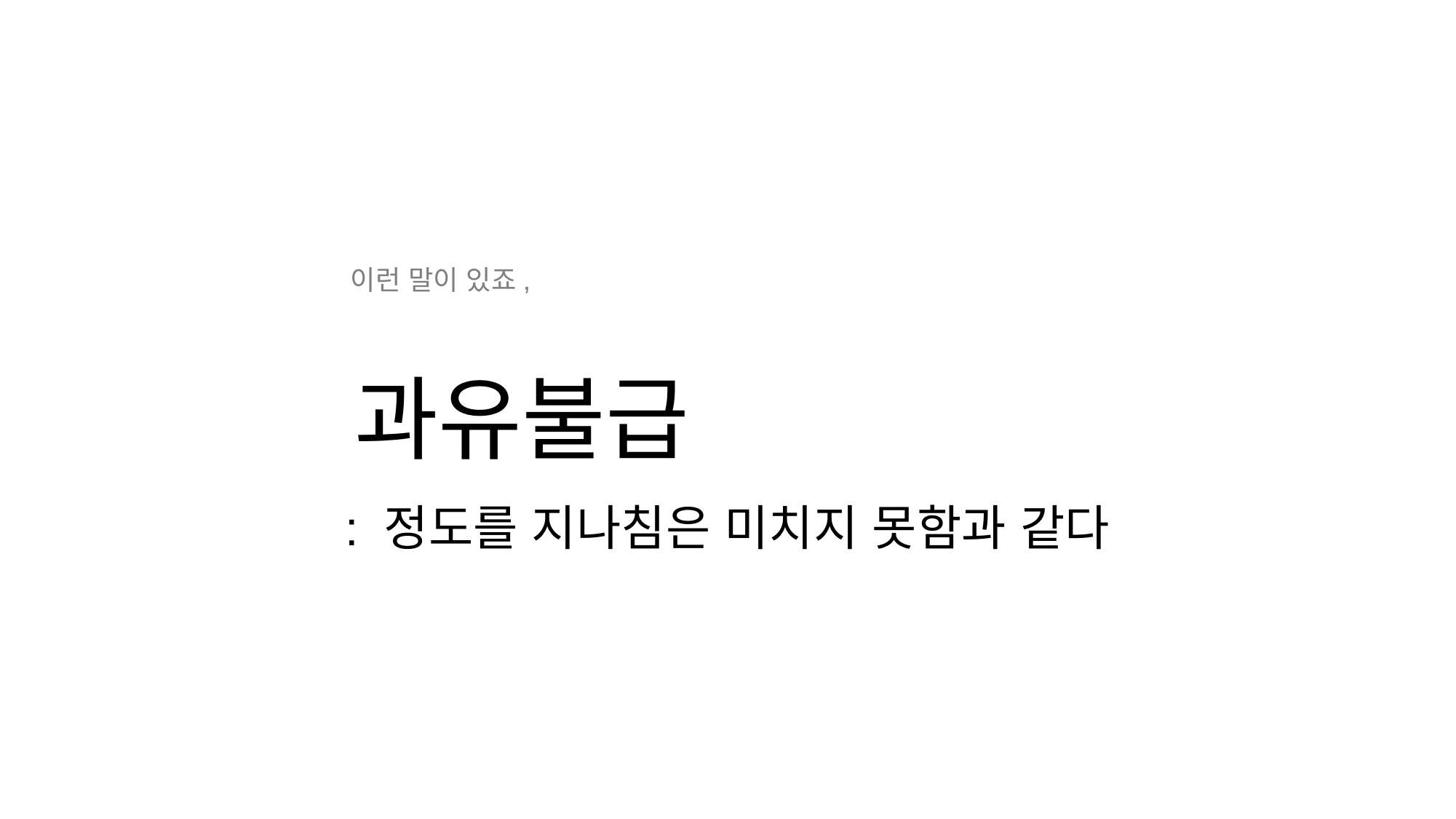

이런 말이 있죠,
과유불급
: 정도를 지나침은 미치지 못함과 같다